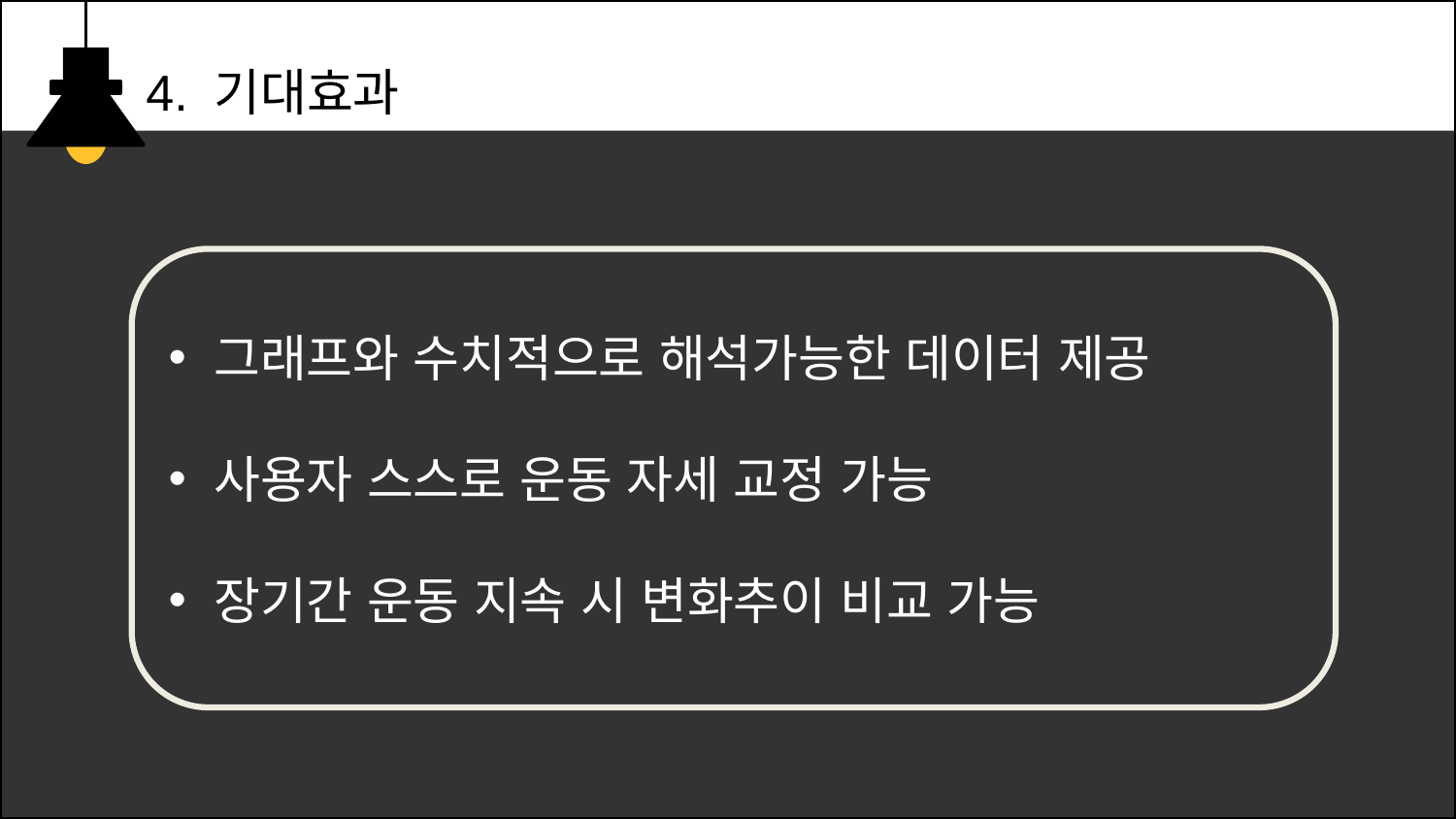

4. 기대효과
그래프와 수치적으로 해석가능한 데이터 제공
사용자 스스로 운동 자세 교정 가능

장기간 운동 지속 시 변화추이 비교 가능